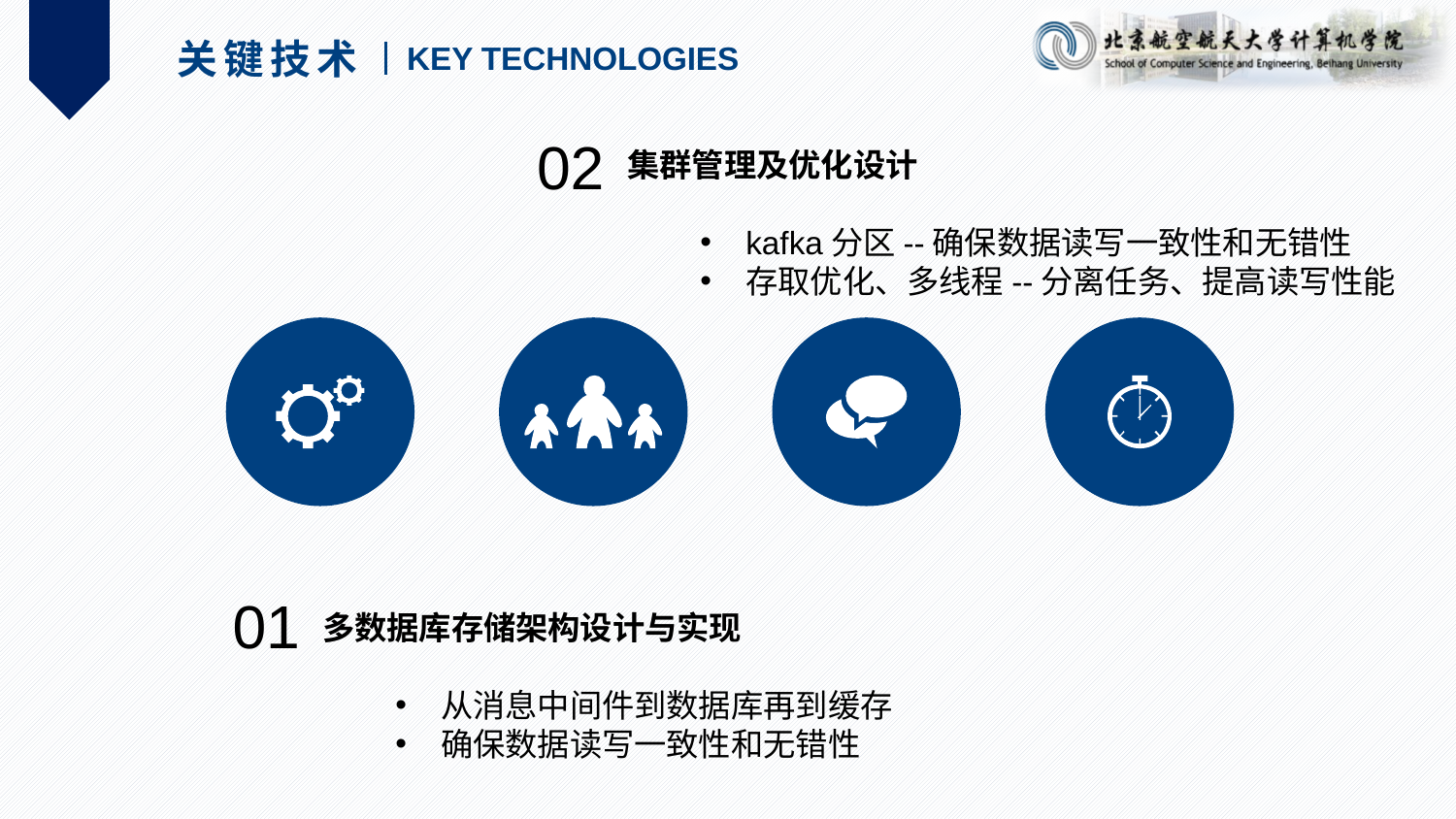

关键技术
KEY TECHNOLOGIES
02
集群管理及优化设计

kafka分区--确保数据读写一致性和无错性
存取优化、多线程--分离任务、提高读写性能

01
多数据库存储架构设计与实现

从消息中间件到数据库再到缓存
确保数据读写一致性和无错性